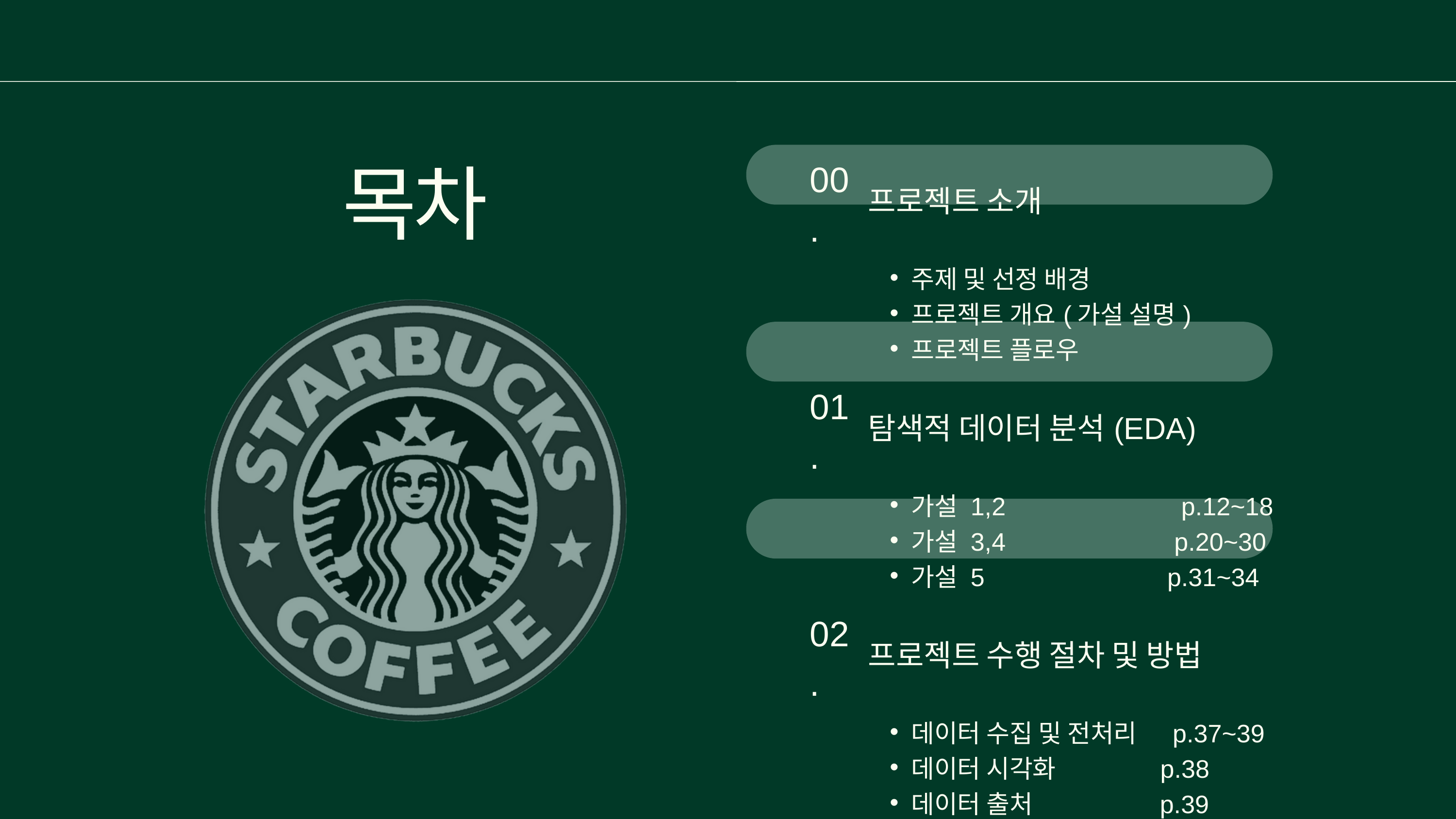

| 00. | 프로젝트 소개 |
| --- | --- |
|  | 주제 및 선정 배경 프로젝트 개요(가설 설명) 프로젝트 플로우 |
| 01. | 탐색적 데이터 분석(EDA) |
|  | 가설 1,2 p.12~18 가설 3,4 p.20~30 가설 5 p.31~34 |
| 02. | 프로젝트 수행 절차 및 방법 |
|  | 데이터 수집 및 전처리 p.37~39 데이터 시각화 p.38 데이터 출처 p.39 Full Code p.41~110 |
|  |  |
목차